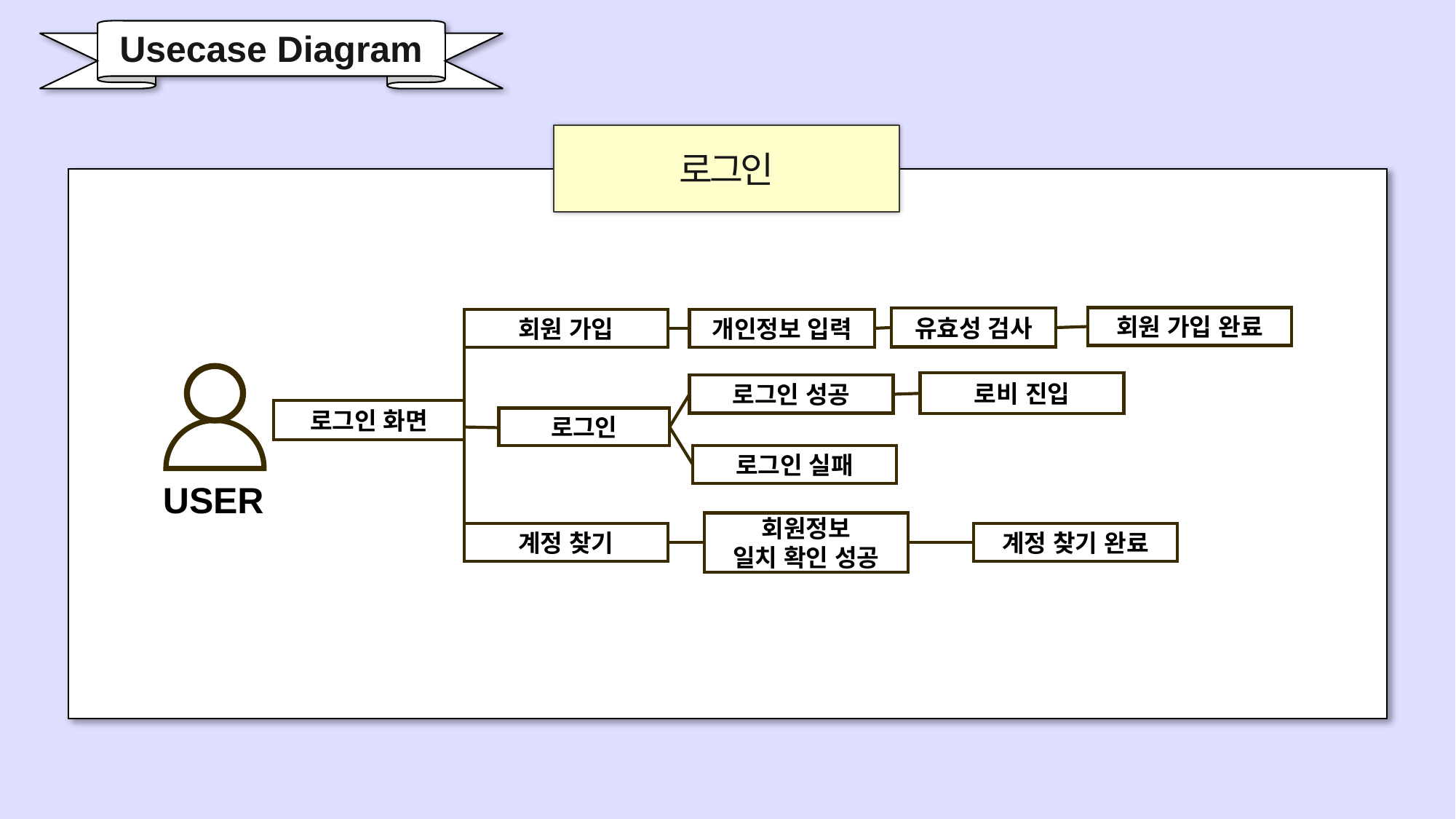

Usecase Diagram

로그인

회원 가입 완료
회원 가입
개인정보 입력
로비 진입
로그인 성공
로그인
로그인 실패
회원정보
일치 확인 성공
계정 찾기
계정 찾기 완료
로그인 화면
유효성 검사

USER